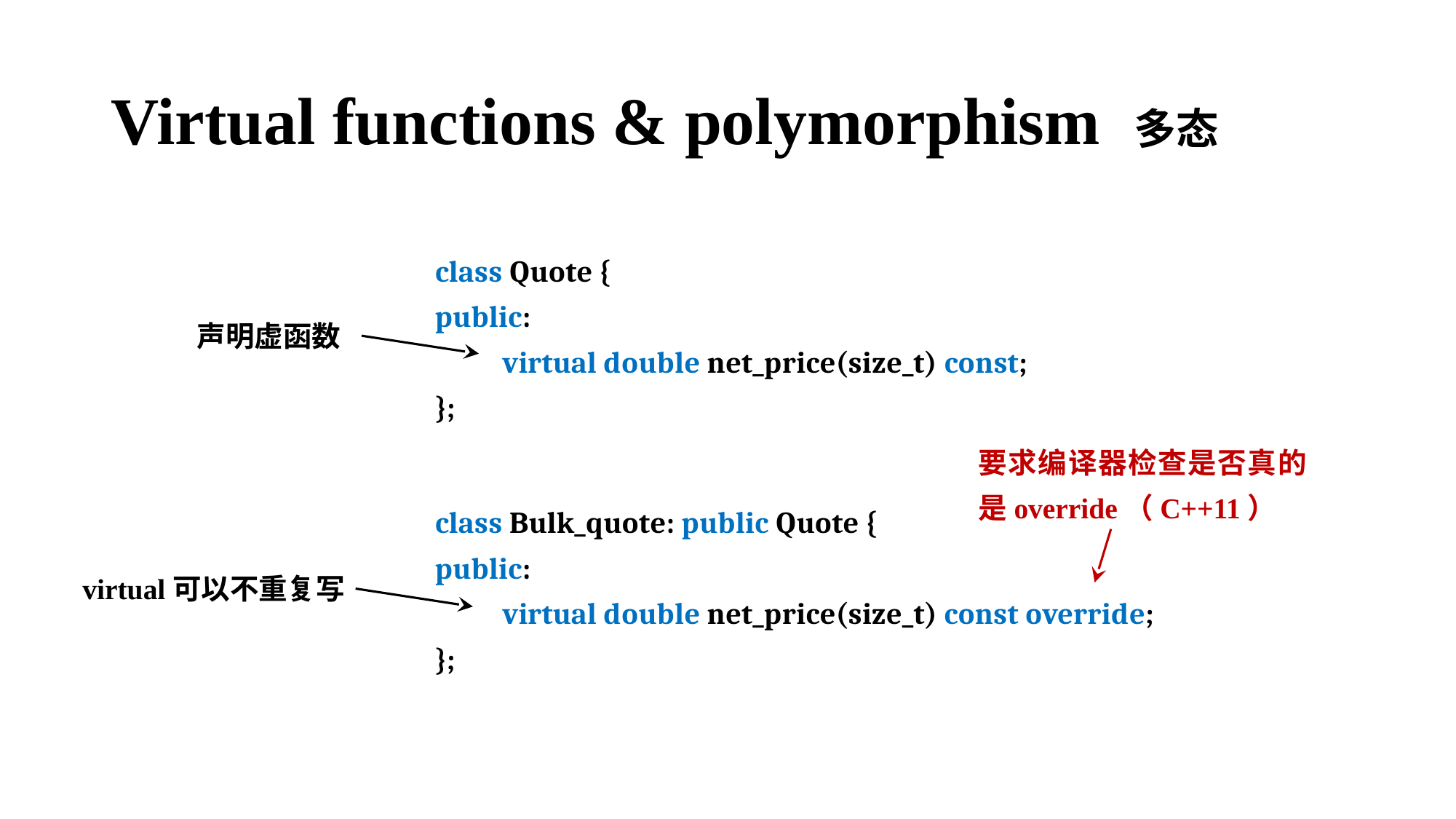

# Virtual functions & polymorphism 多态
class Quote {
public:
          virtual double net_price(size_t) const;
};
声明虚函数
要求编译器检查是否真的是override（C++11）
class Bulk_quote: public Quote {
public:
          virtual double net_price(size_t) const override;
};
virtual可以不重复写